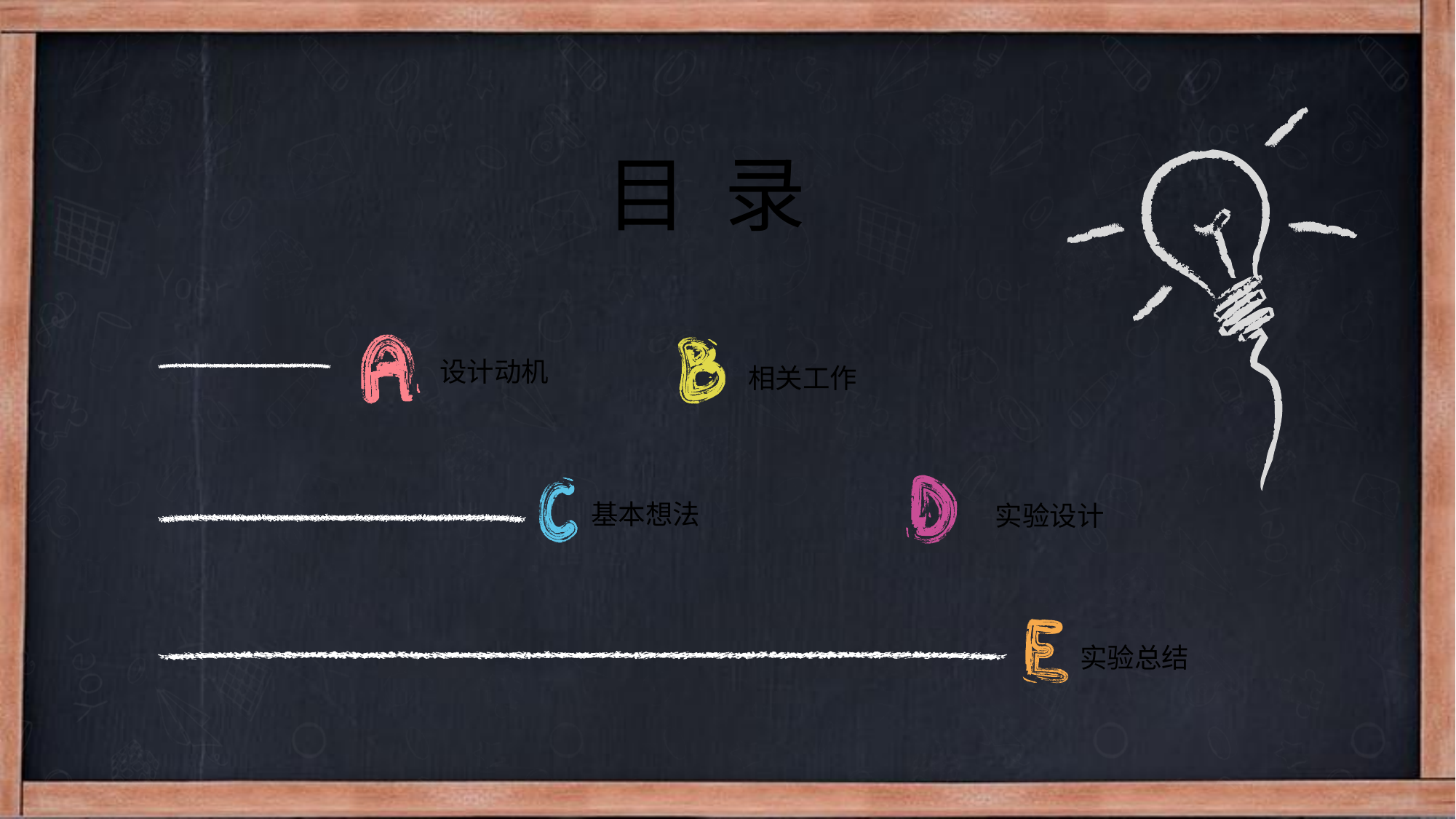

目  录

设计动机
相关工作

基本想法
实验设计

实验总结